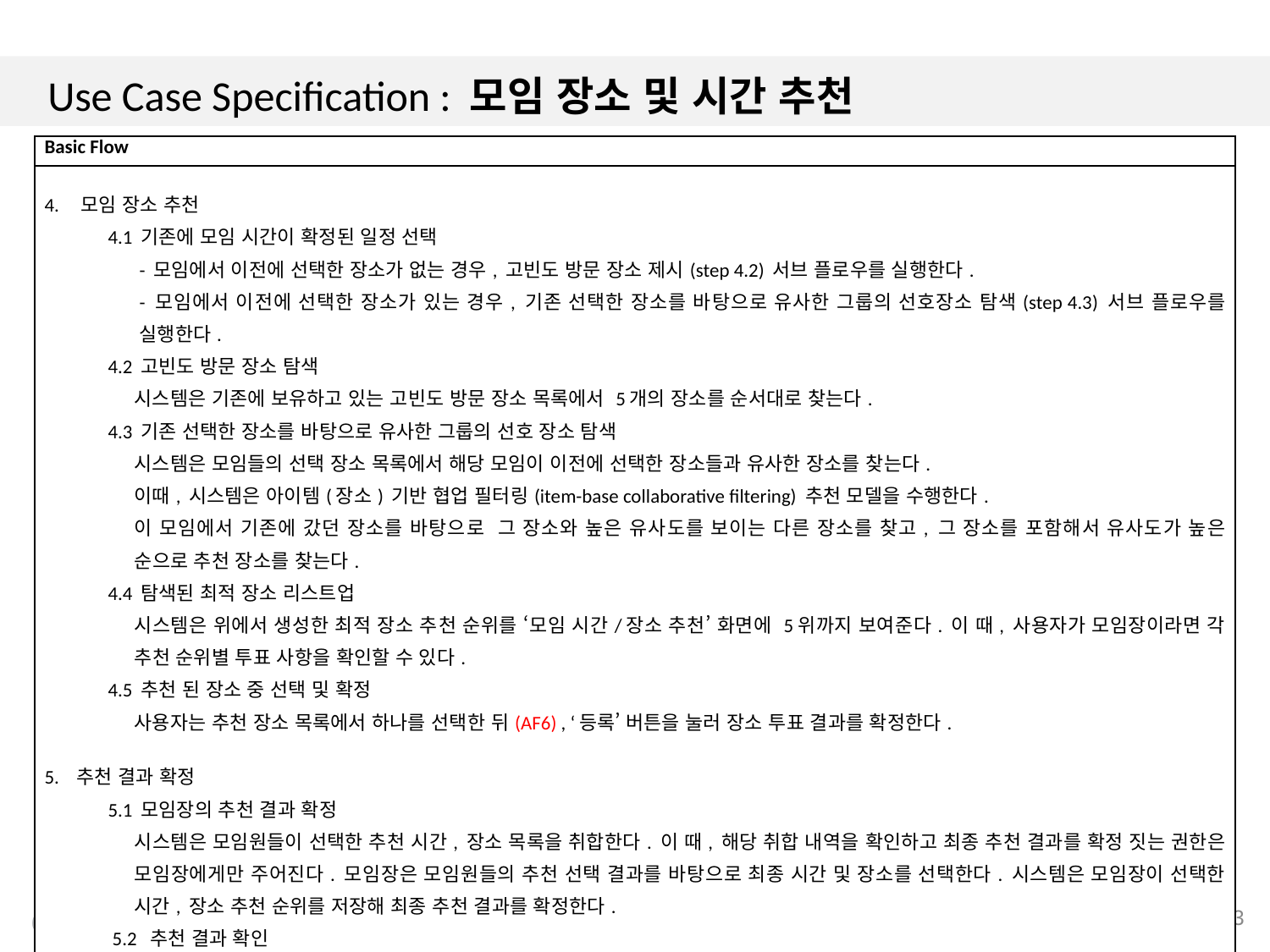

# Use Case Specification : 모임 장소 및 시간 추천
| Basic Flow |
| --- |
| 4. 모임 장소 추천 4.1 기존에 모임 시간이 확정된 일정 선택 - 모임에서 이전에 선택한 장소가 없는 경우, 고빈도 방문 장소 제시(step 4.2) 서브 플로우를 실행한다. - 모임에서 이전에 선택한 장소가 있는 경우, 기존 선택한 장소를 바탕으로 유사한 그룹의 선호장소 탐색(step 4.3) 서브 플로우를 실행한다. 4.2 고빈도 방문 장소 탐색 시스템은 기존에 보유하고 있는 고빈도 방문 장소 목록에서 5개의 장소를 순서대로 찾는다. 4.3 기존 선택한 장소를 바탕으로 유사한 그룹의 선호 장소 탐색 시스템은 모임들의 선택 장소 목록에서 해당 모임이 이전에 선택한 장소들과 유사한 장소를 찾는다. 이때, 시스템은 아이템(장소) 기반 협업 필터링(item-base collaborative filtering) 추천 모델을 수행한다. 이 모임에서 기존에 갔던 장소를 바탕으로 그 장소와 높은 유사도를 보이는 다른 장소를 찾고, 그 장소를 포함해서 유사도가 높은 순으로 추천 장소를 찾는다. 4.4 탐색된 최적 장소 리스트업 시스템은 위에서 생성한 최적 장소 추천 순위를 ‘모임 시간/장소 추천’ 화면에 5위까지 보여준다. 이 때, 사용자가 모임장이라면 각 추천 순위별 투표 사항을 확인할 수 있다. 4.5 추천 된 장소 중 선택 및 확정 사용자는 추천 장소 목록에서 하나를 선택한 뒤(AF6) , ‘등록’ 버튼을 눌러 장소 투표 결과를 확정한다. 5. 추천 결과 확정 5.1 모임장의 추천 결과 확정 시스템은 모임원들이 선택한 추천 시간, 장소 목록을 취합한다. 이 때, 해당 취합 내역을 확인하고 최종 추천 결과를 확정 짓는 권한은 모임장에게만 주어진다. 모임장은 모임원들의 추천 선택 결과를 바탕으로 최종 시간 및 장소를 선택한다. 시스템은 모임장이 선택한 시간, 장소 추천 순위를 저장해 최종 추천 결과를 확정한다. 5.2 추천 결과 확인 최종 추천 결과가 확정된 후, 시스템은 일정의 정보(모임 일정명, 확정된 시간 및 장소)를 화면상 출력한다. |
33